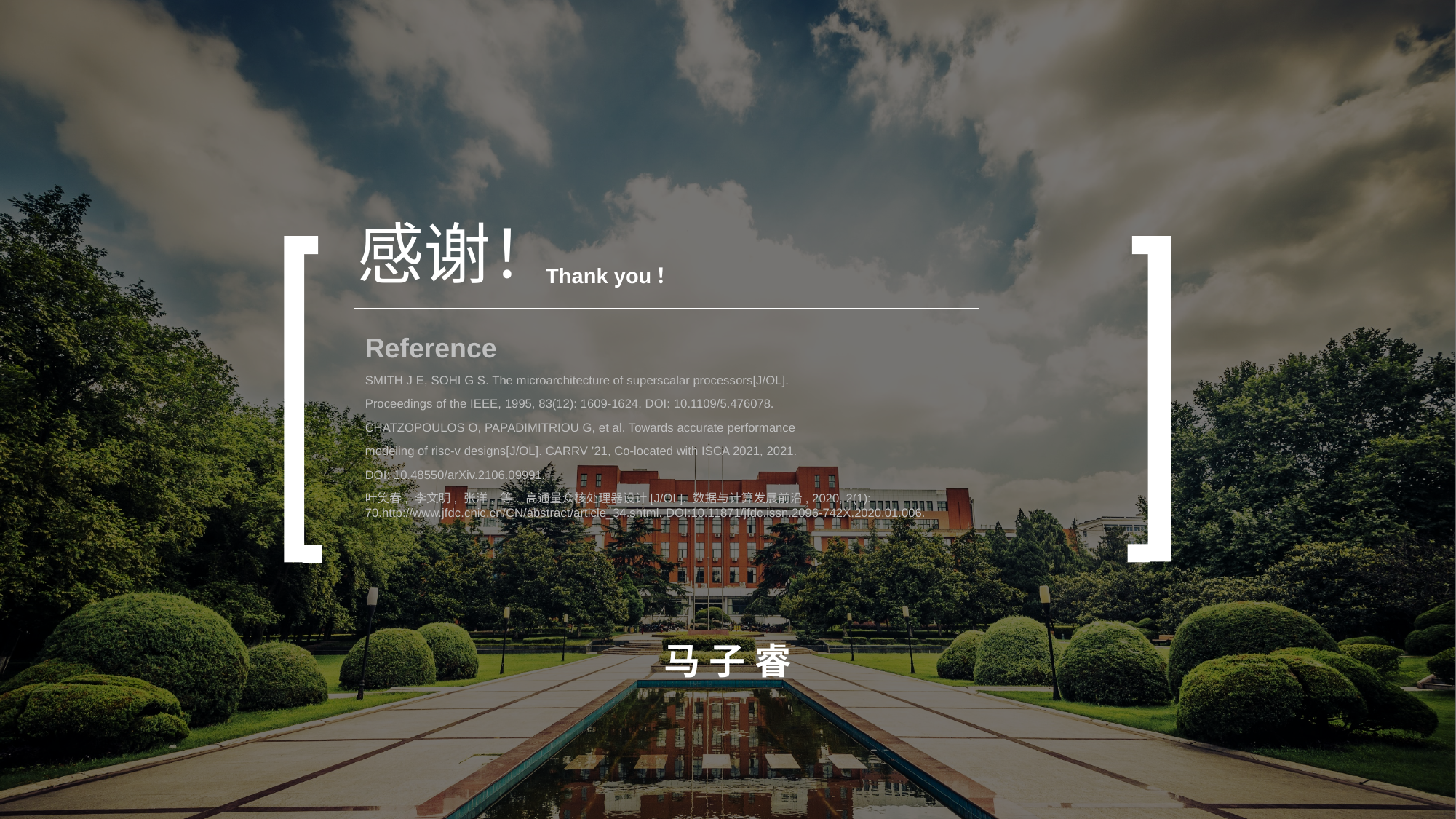

感谢！

Thank you！
Reference
SMITH J E, SOHI G S. The microarchitecture of superscalar processors[J/OL].
Proceedings of the IEEE, 1995, 83(12): 1609-1624. DOI: 10.1109/5.476078.
CHATZOPOULOS O, PAPADIMITRIOU G, et al. Towards accurate performance
modeling of risc-v designs[J/OL]. CARRV ’21, Co-located with ISCA 2021, 2021.
DOI: 10.48550/arXiv.2106.09991.
叶笑春, 李文明, 张洋, 等. 高通量众核处理器设计[J/OL]. 数据与计算发展前沿, 2020, 2(1): 70.http://www.jfdc.cnic.cn/CN/abstract/article_34.shtml. DOI:10.11871/jfdc.issn.2096-742X.2020.01.006.
马子睿